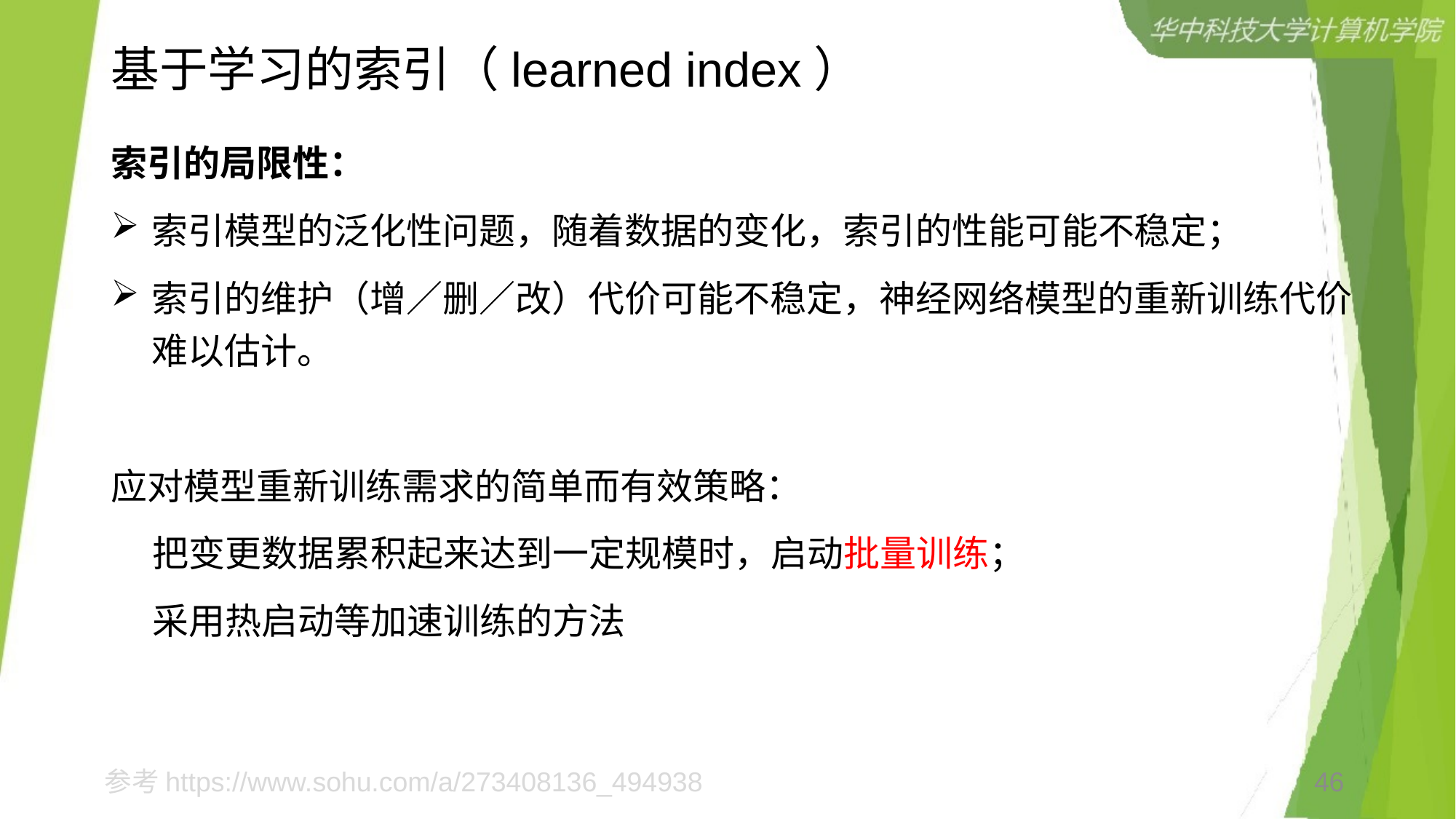

# 基于学习的索引（learned index）
索引的局限性：
索引模型的泛化性问题，随着数据的变化，索引的性能可能不稳定；
索引的维护（增／删／改）代价可能不稳定，神经网络模型的重新训练代价难以估计。

应对模型重新训练需求的简单而有效策略：
    把变更数据累积起来达到一定规模时，启动批量训练；
    采用热启动等加速训练的方法
参考https://www.sohu.com/a/273408136_494938
46